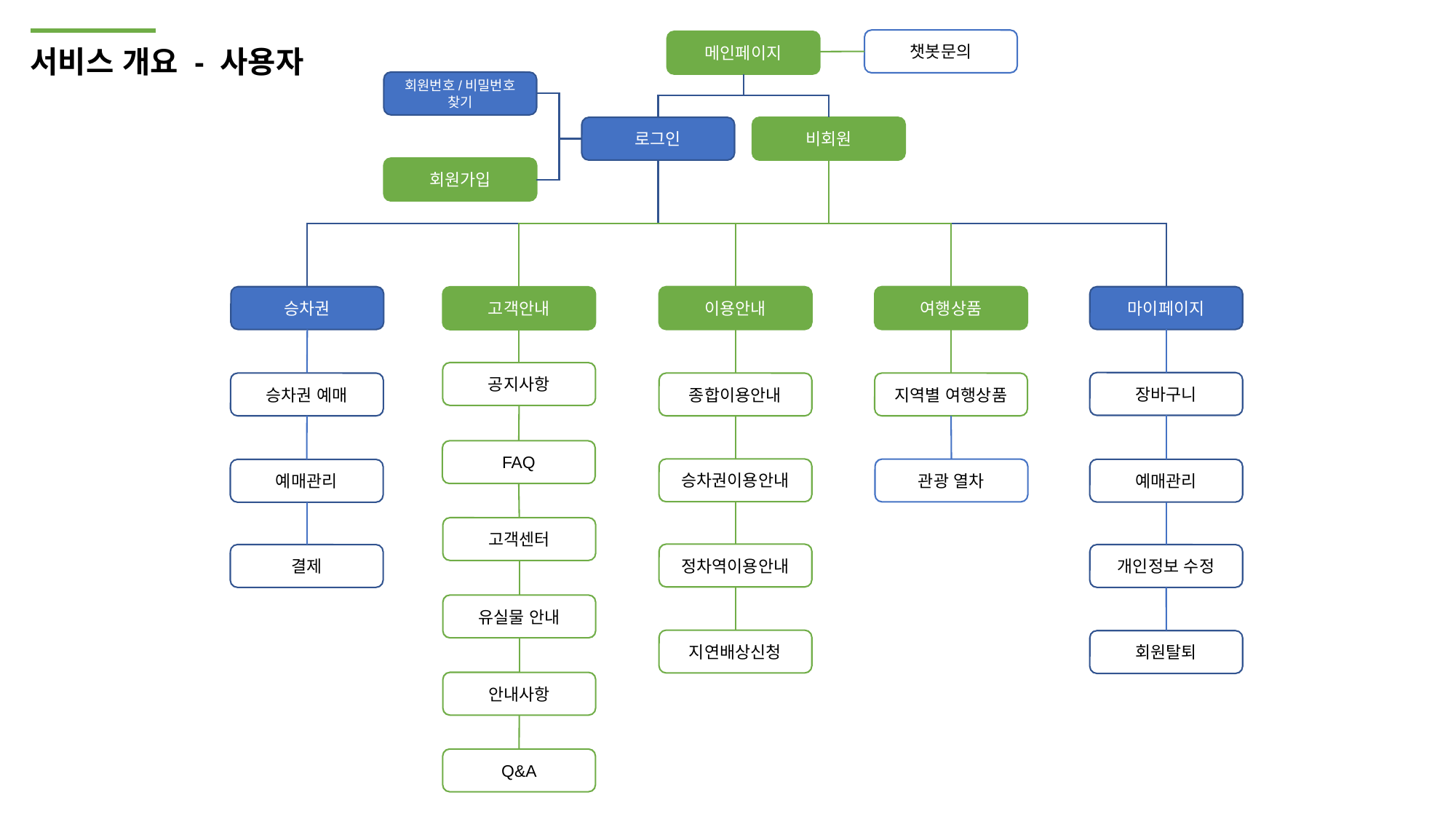

챗봇문의
서비스 개요 - 사용자
메인페이지
회원번호/비밀번호
찾기
로그인
비회원
회원가입
승차권
이용안내
여행상품
마이페이지
고객안내
공지사항
장바구니
승차권 예매
종합이용안내
지역별 여행상품
FAQ
승차권이용안내
관광 열차
예매관리
예매관리
고객센터
정차역이용안내
결제
개인정보 수정
유실물 안내
지연배상신청
회원탈퇴
안내사항
Q&A